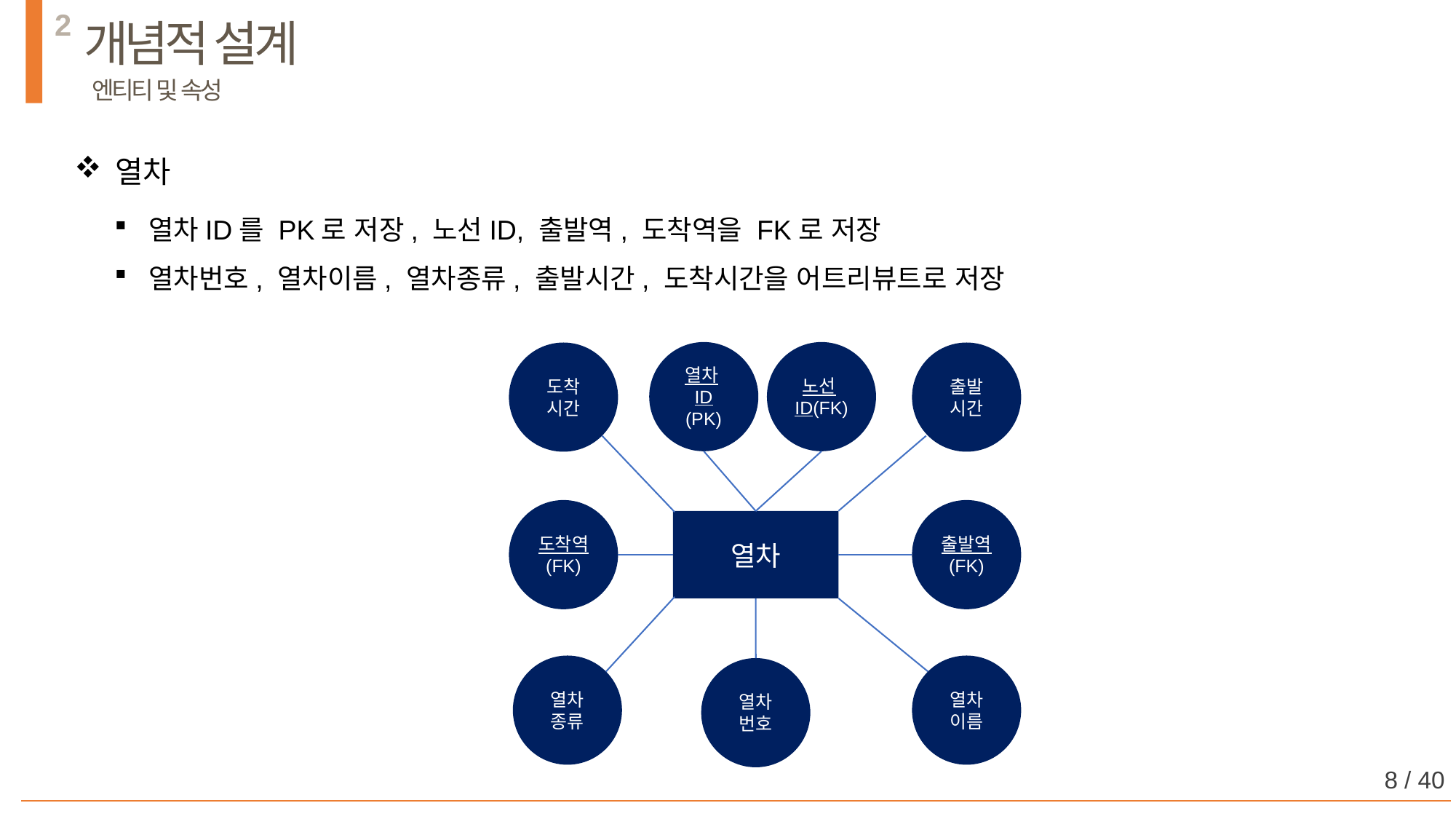

2
개념적 설계
 엔티티 및 속성

열차
열차ID를 PK로 저장, 노선ID, 출발역, 도착역을 FK로 저장
열차번호, 열차이름, 열차종류, 출발시간, 도착시간을 어트리뷰트로 저장
열차ID
(PK)
노선ID(FK)
도착
시간
출발
시간
도착역
(FK)
출발역
(FK)
열차
열차
종류
열차
이름
열차
번호